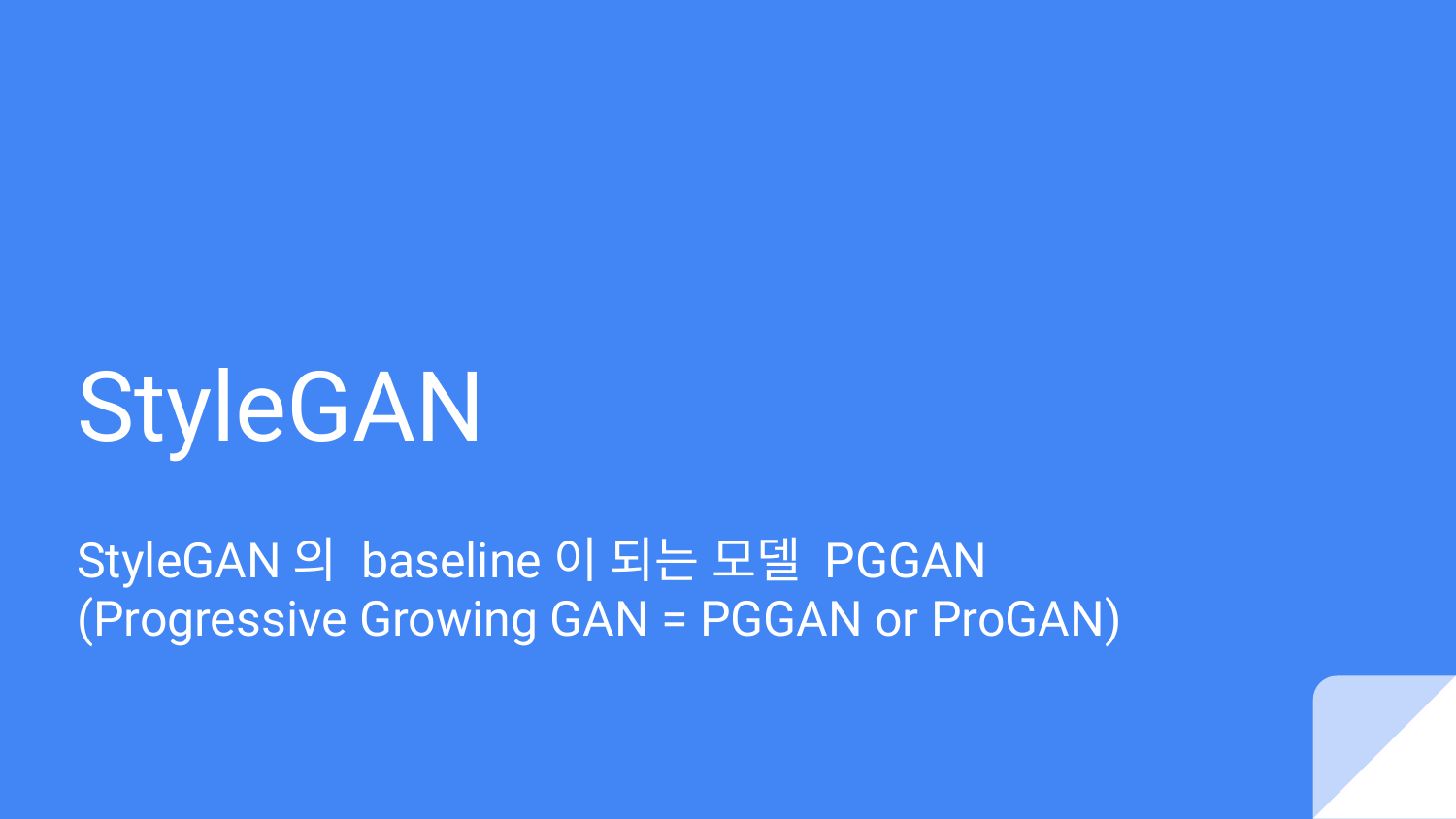

# StyleGAN
StyleGAN의 baseline이 되는 모델 PGGAN
(Progressive Growing GAN = PGGAN or ProGAN)